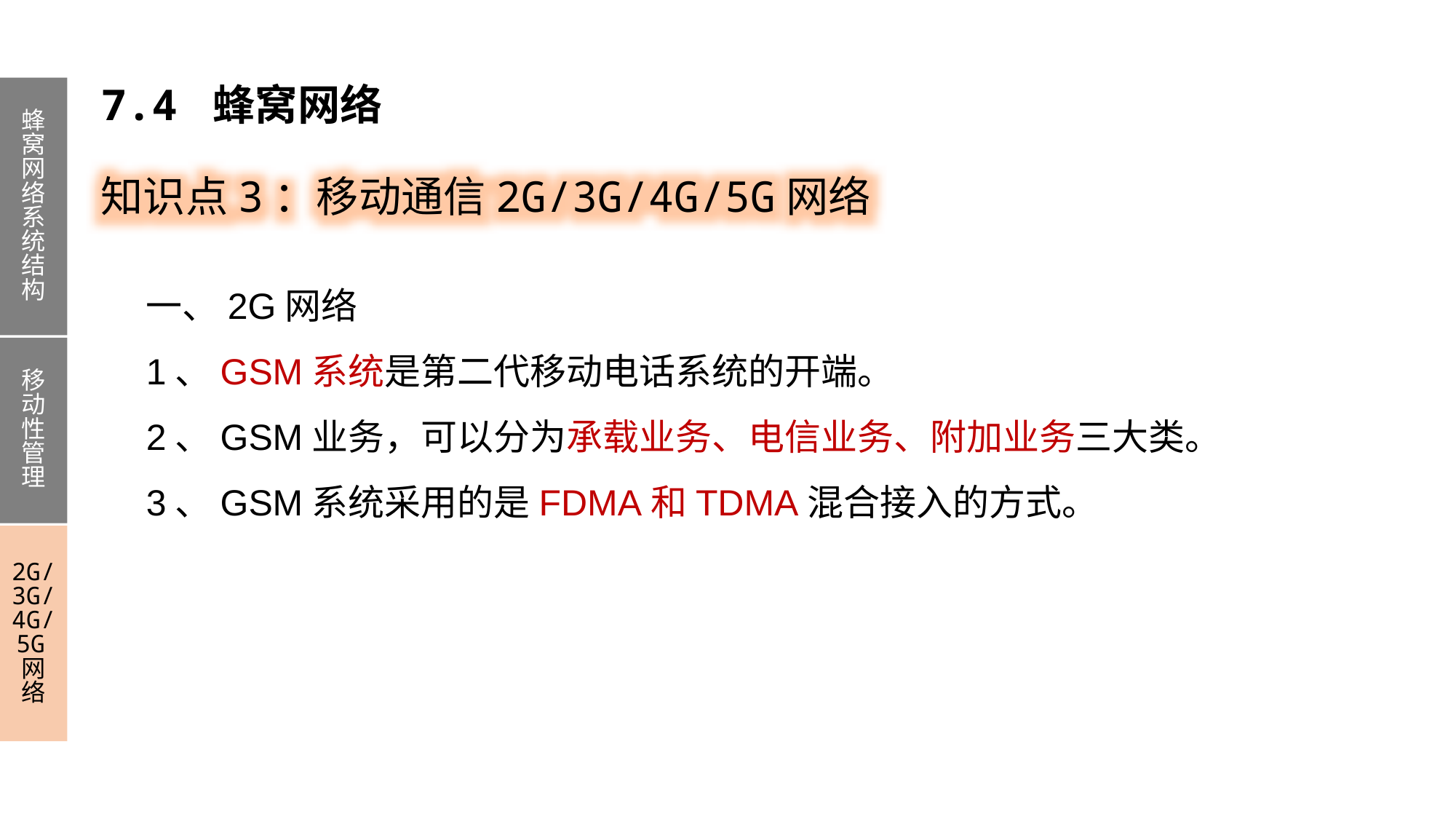

7.4 蜂窝网络
蜂窝网络系统结构
移动性管理
2G/3G/4G/5G网络
知识点3：移动通信2G/3G/4G/5G网络
一、2G网络
1、GSM系统是第二代移动电话系统的开端。
2、GSM业务，可以分为承载业务、电信业务、附加业务三大类。
3、GSM系统采用的是FDMA和TDMA混合接入的方式。